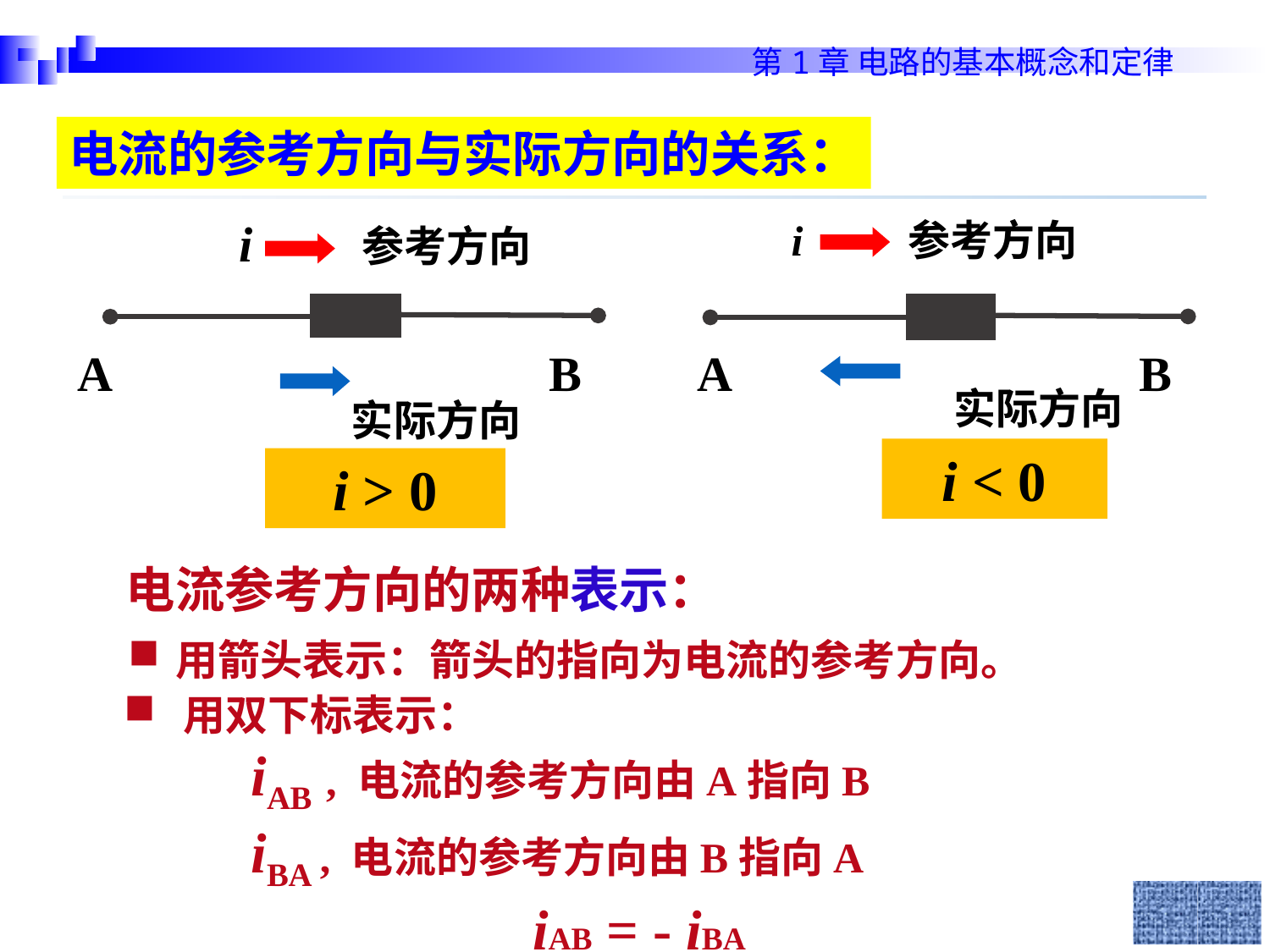

电流的参考方向与实际方向的关系：
i         参考方向
i         参考方向

A
B
A
B

实际方向
实际方向
i < 0
i > 0
电流参考方向的两种表示：
用箭头表示：箭头的指向为电流的参考方向。
 用双下标表示：
	iAB , 电流的参考方向由A指向B
	iBA , 电流的参考方向由B指向A
 iAB = - iBA